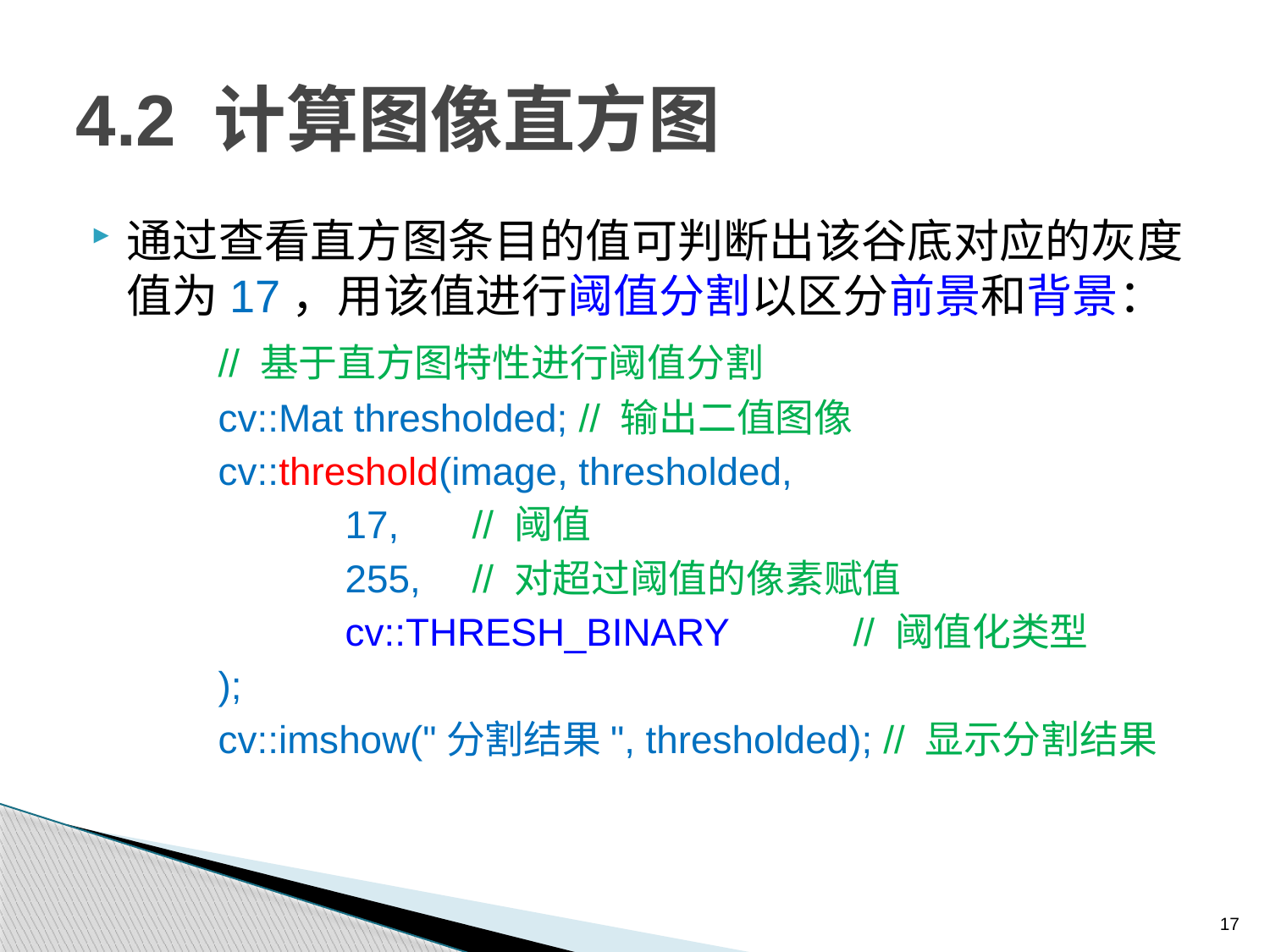

# 4.2 计算图像直方图
通过查看直方图条目的值可判断出该谷底对应的灰度值为17，用该值进行阈值分割以区分前景和背景：
	// 基于直方图特性进行阈值分割
	cv::Mat thresholded; // 输出二值图像
	cv::threshold(image, thresholded,
		17,	// 阈值
		255,	// 对超过阈值的像素赋值
		cv::THRESH_BINARY	// 阈值化类型
	);
	cv::imshow("分割结果", thresholded); // 显示分割结果
17